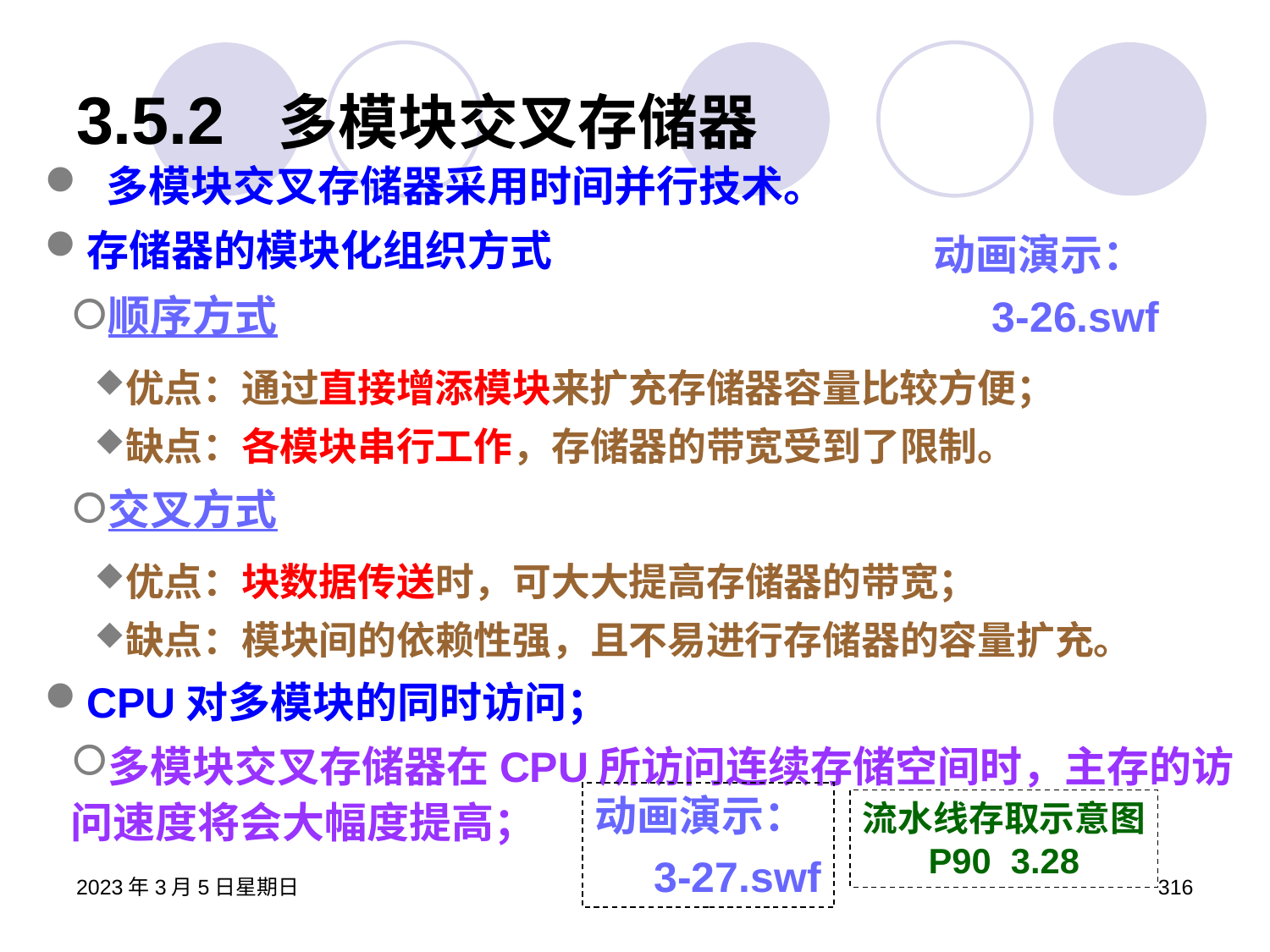

# 3.5.2  多模块交叉存储器
 多模块交叉存储器采用时间并行技术。
存储器的模块化组织方式
顺序方式
优点：通过直接增添模块来扩充存储器容量比较方便；
缺点：各模块串行工作，存储器的带宽受到了限制。
交叉方式
优点：块数据传送时，可大大提高存储器的带宽；
缺点：模块间的依赖性强，且不易进行存储器的容量扩充。
CPU对多模块的同时访问；
多模块交叉存储器在CPU所访问连续存储空间时，主存的访问速度将会大幅度提高；
动画演示：
     3-26.swf
动画演示：
     3-27.swf
流水线存取示意图
P90  3.28
2023年3月5日星期日
316